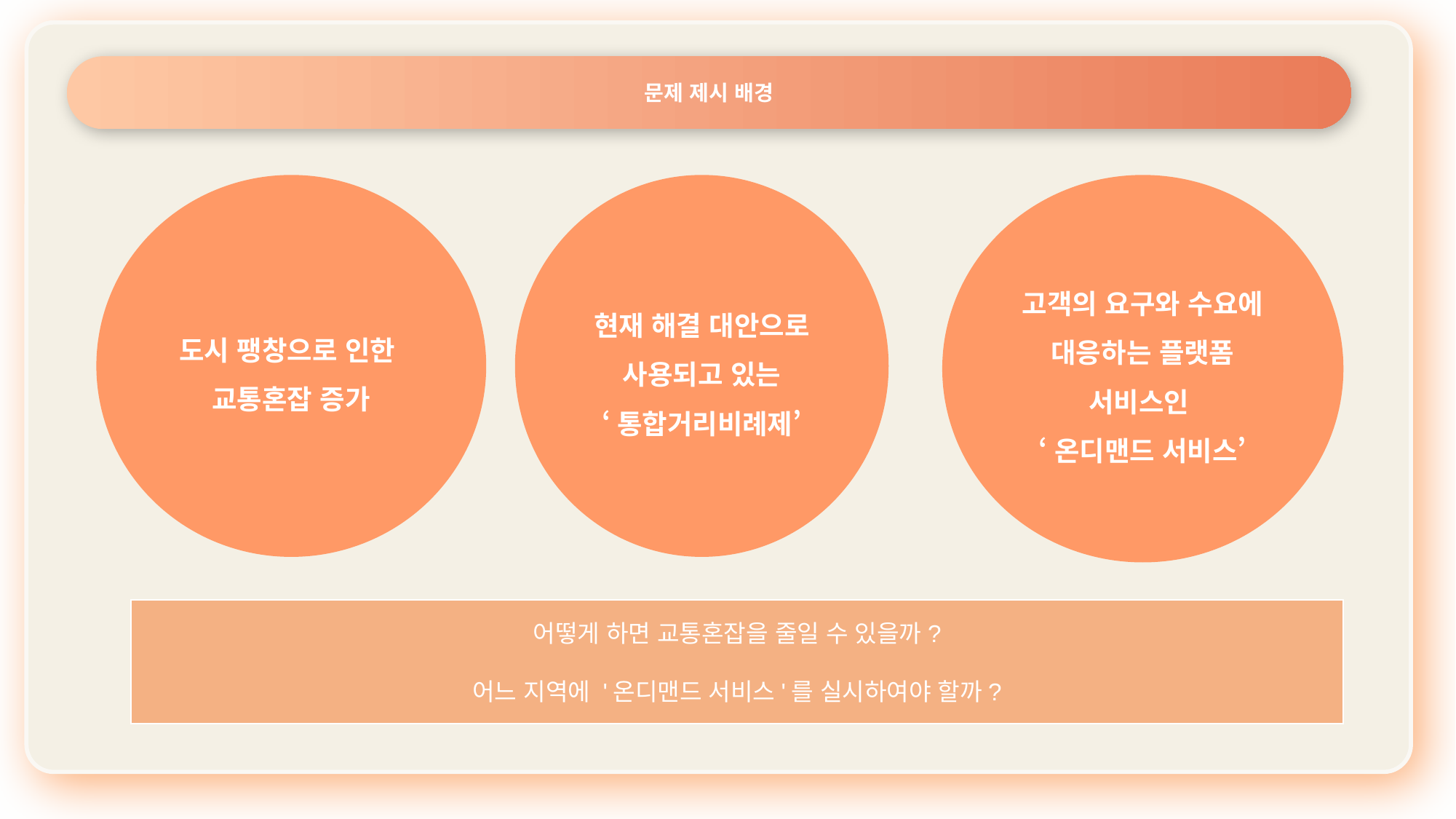

문제 제시 배경
도시 팽창으로 인한
교통혼잡 증가
현재 해결 대안으로 사용되고 있는
‘통합거리비례제’
고객의 요구와 수요에 대응하는 플랫폼 서비스인
‘온디맨드 서비스’
어떻게 하면 교통혼잡을 줄일 수 있을까?

어느 지역에 '온디맨드 서비스'를 실시하여야 할까?